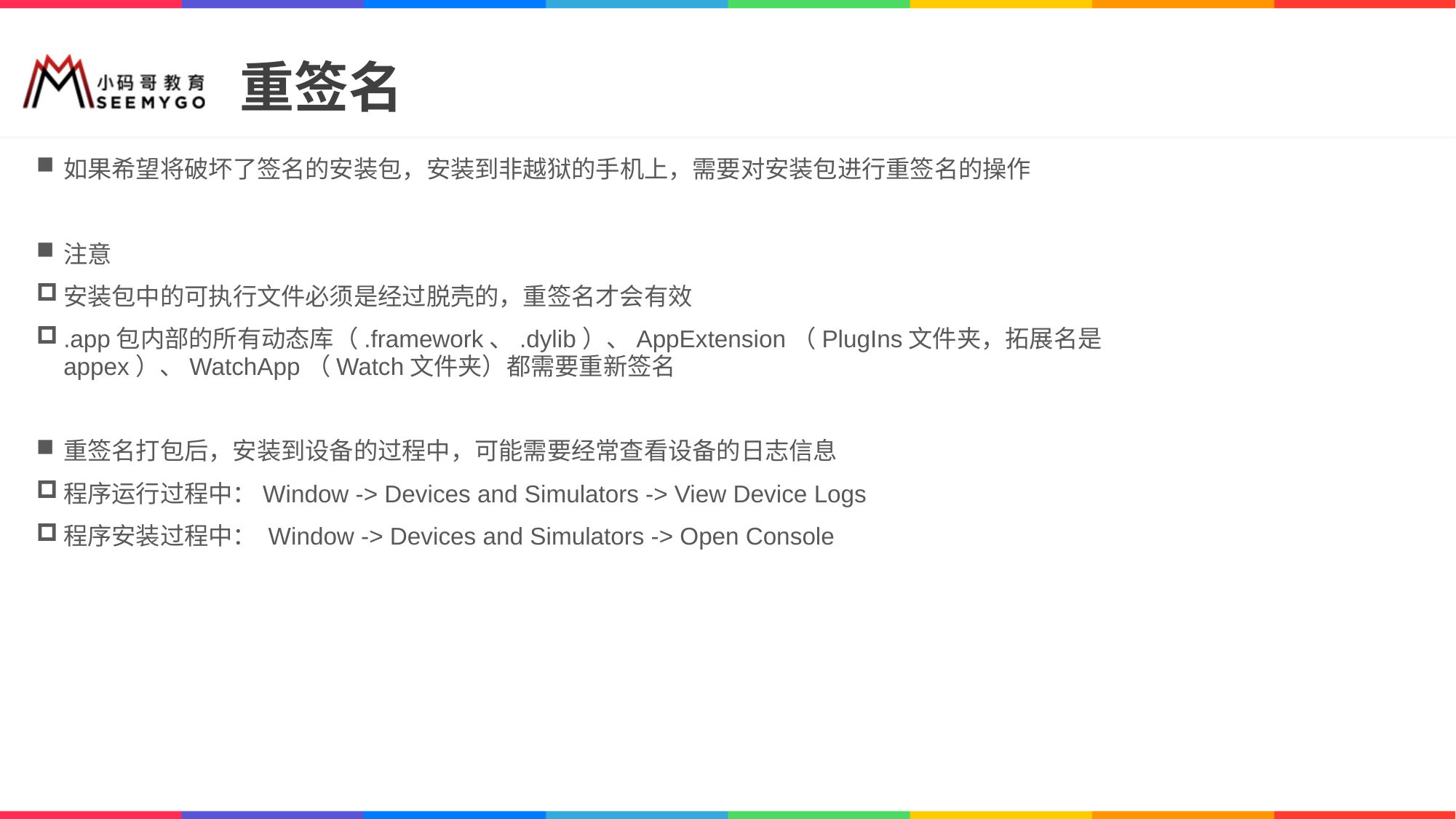

# 重签名
如果希望将破坏了签名的安装包，安装到非越狱的手机上，需要对安装包进行重签名的操作

注意
安装包中的可执行文件必须是经过脱壳的，重签名才会有效
.app包内部的所有动态库（.framework、.dylib）、AppExtension（PlugIns文件夹，拓展名是appex）、WatchApp（Watch文件夹）都需要重新签名

重签名打包后，安装到设备的过程中，可能需要经常查看设备的日志信息
程序运行过程中：Window -> Devices and Simulators -> View Device Logs
程序安装过程中： Window -> Devices and Simulators -> Open Console